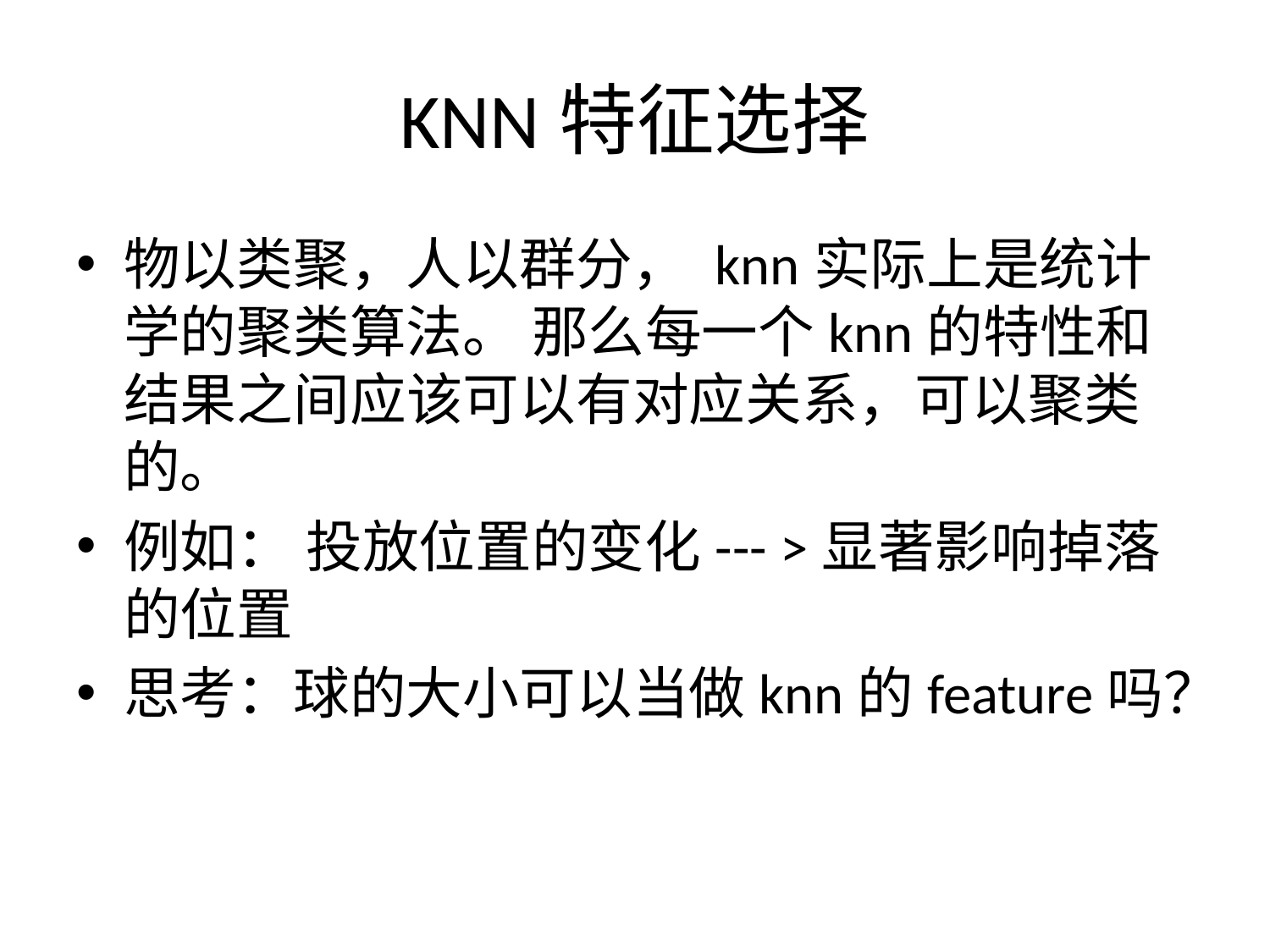

# KNN特征选择
物以类聚，人以群分， knn实际上是统计学的聚类算法。 那么每一个knn的特性和结果之间应该可以有对应关系，可以聚类的。
例如： 投放位置的变化--- >显著影响掉落的位置
思考：球的大小可以当做knn的feature吗？